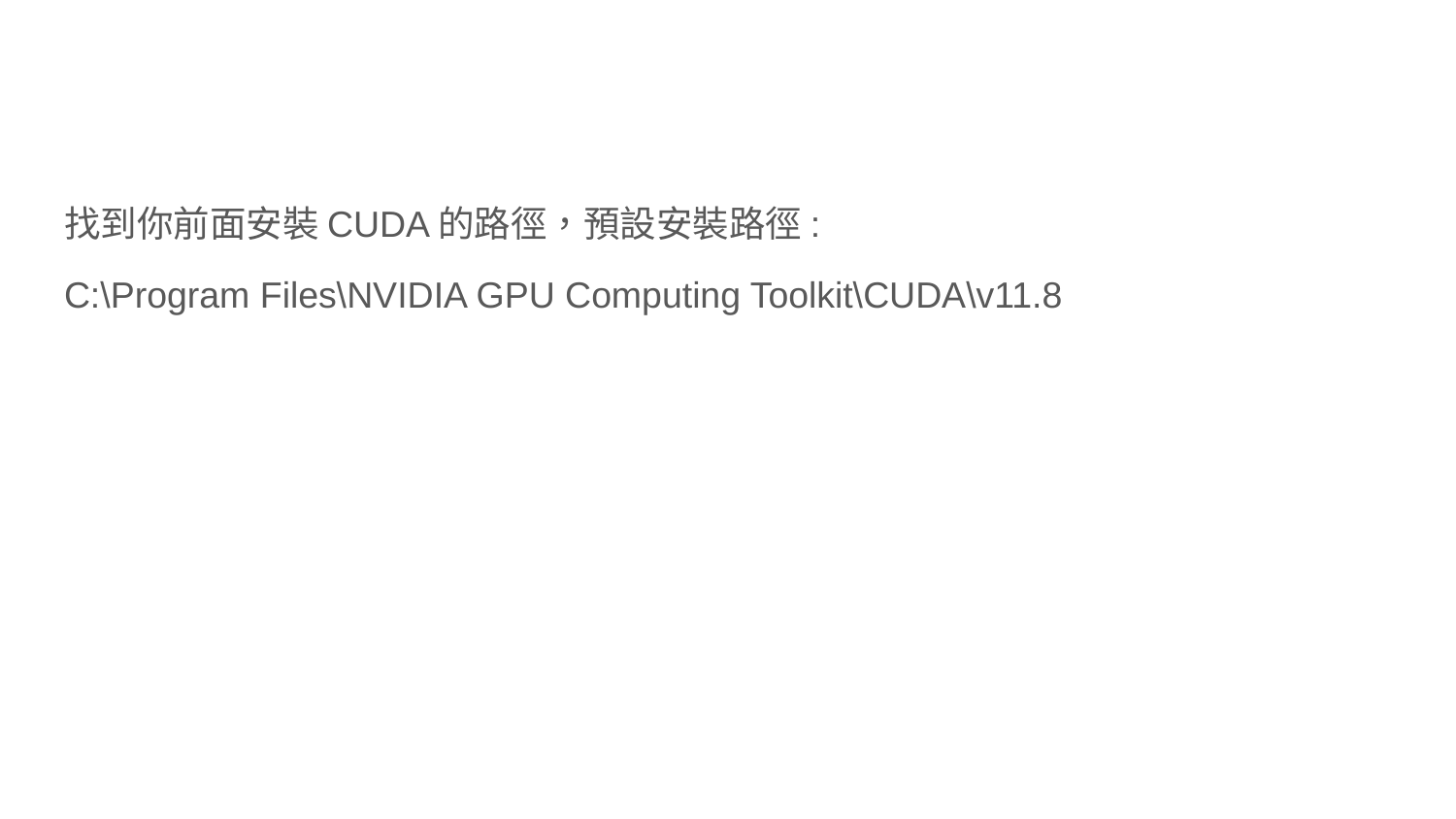

#
找到你前面安裝CUDA的路徑，預設安裝路徑:
C:\Program Files\NVIDIA GPU Computing Toolkit\CUDA\v11.8